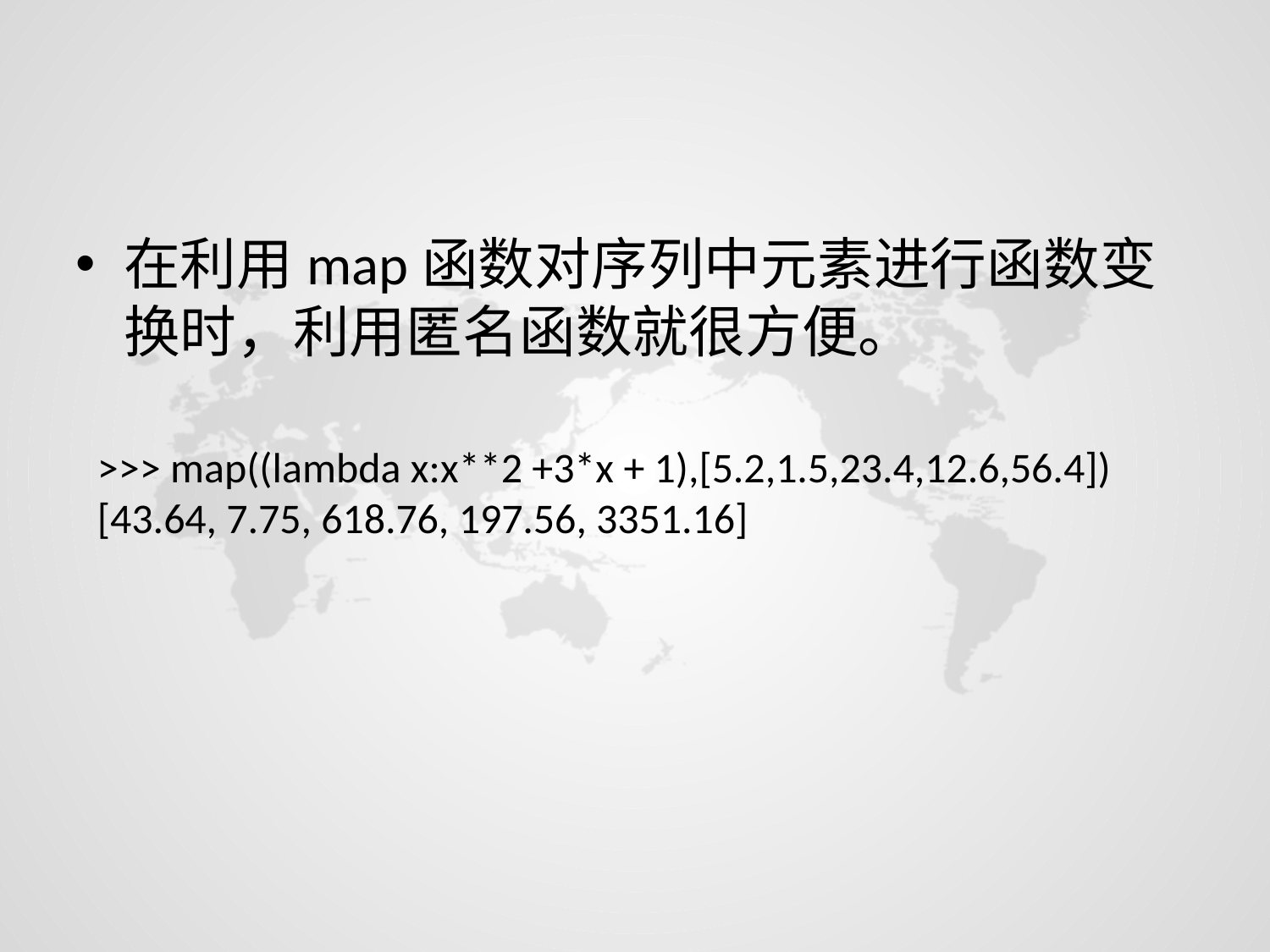

#
在利用map函数对序列中元素进行函数变换时，利用匿名函数就很方便。
>>> map((lambda x:x**2 +3*x + 1),[5.2,1.5,23.4,12.6,56.4])
[43.64, 7.75, 618.76, 197.56, 3351.16]